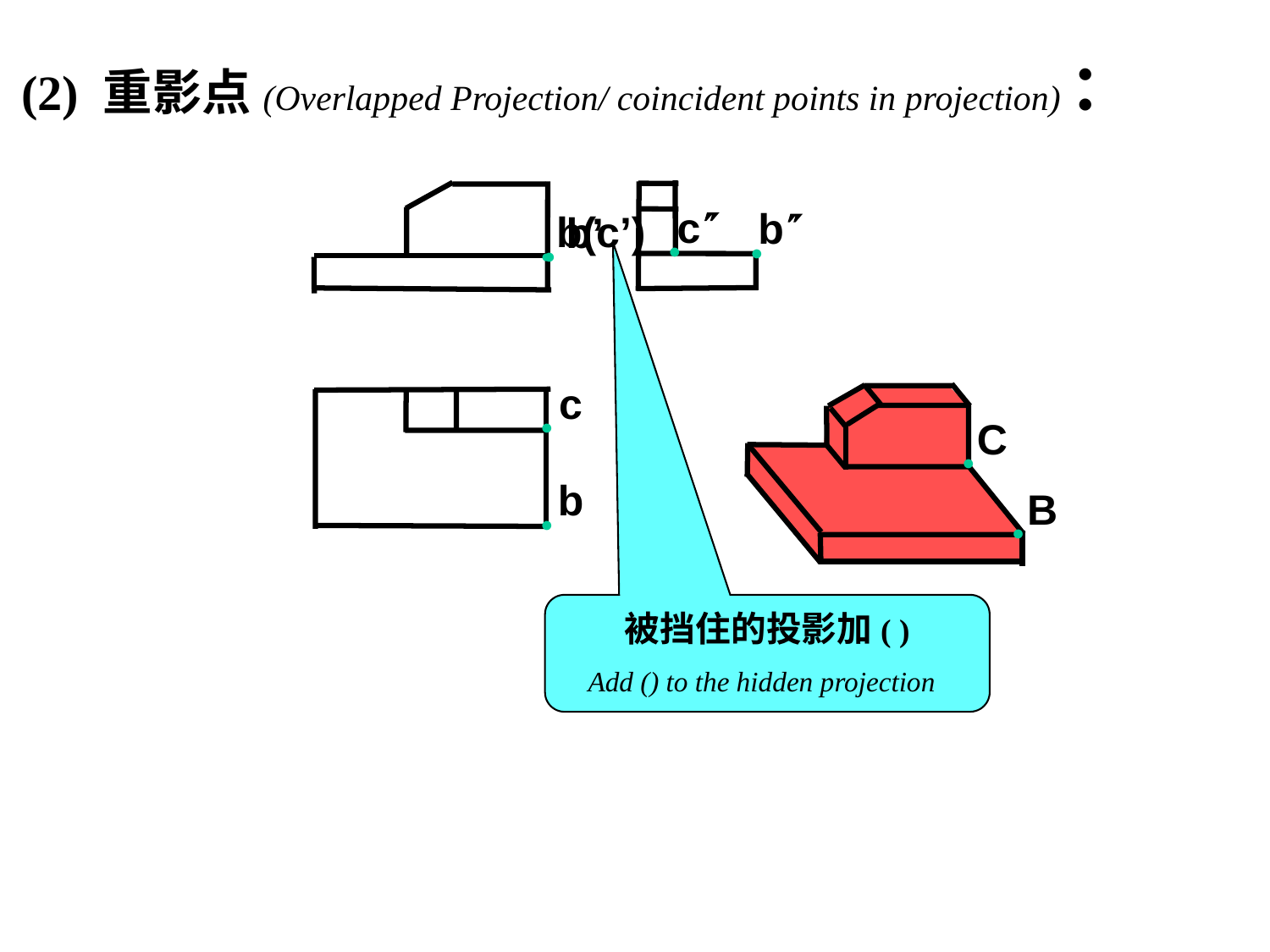

(2) 重影点(Overlapped Projection/ coincident points in projection)：

c″
●
b″
●
b(c’)
●
  b’
●
c
●
C
●
b
●
B
●
被挡住的投影加( )
Add () to the hidden projection